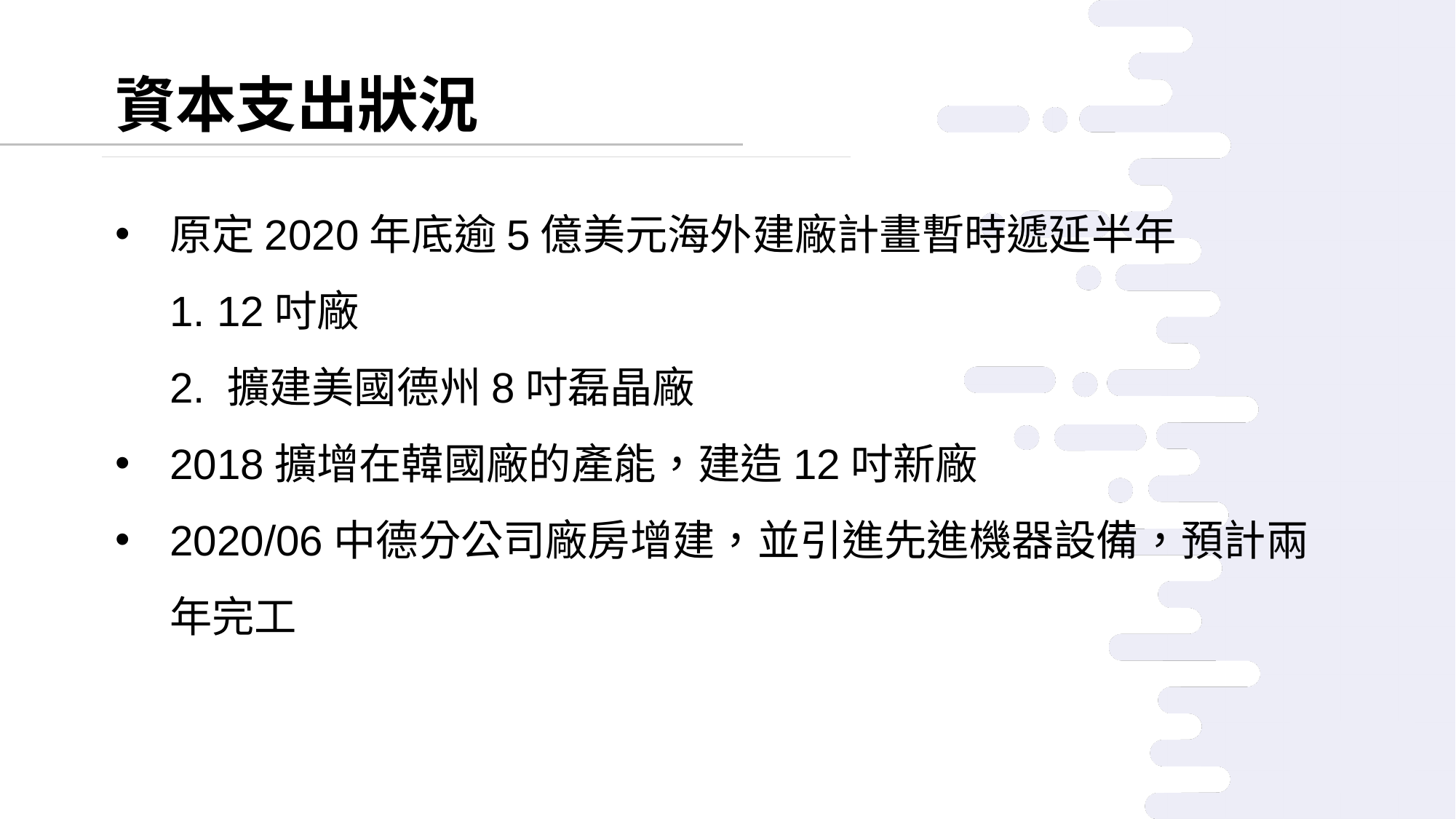

資本支出狀況
原定2020年底逾5億美元海外建廠計畫暫時遞延半年
1. 12吋廠
2. 擴建美國德州8吋磊晶廠
2018擴增在韓國廠的產能，建造12吋新廠
2020/06中德分公司廠房增建，並引進先進機器設備，預計兩年完工